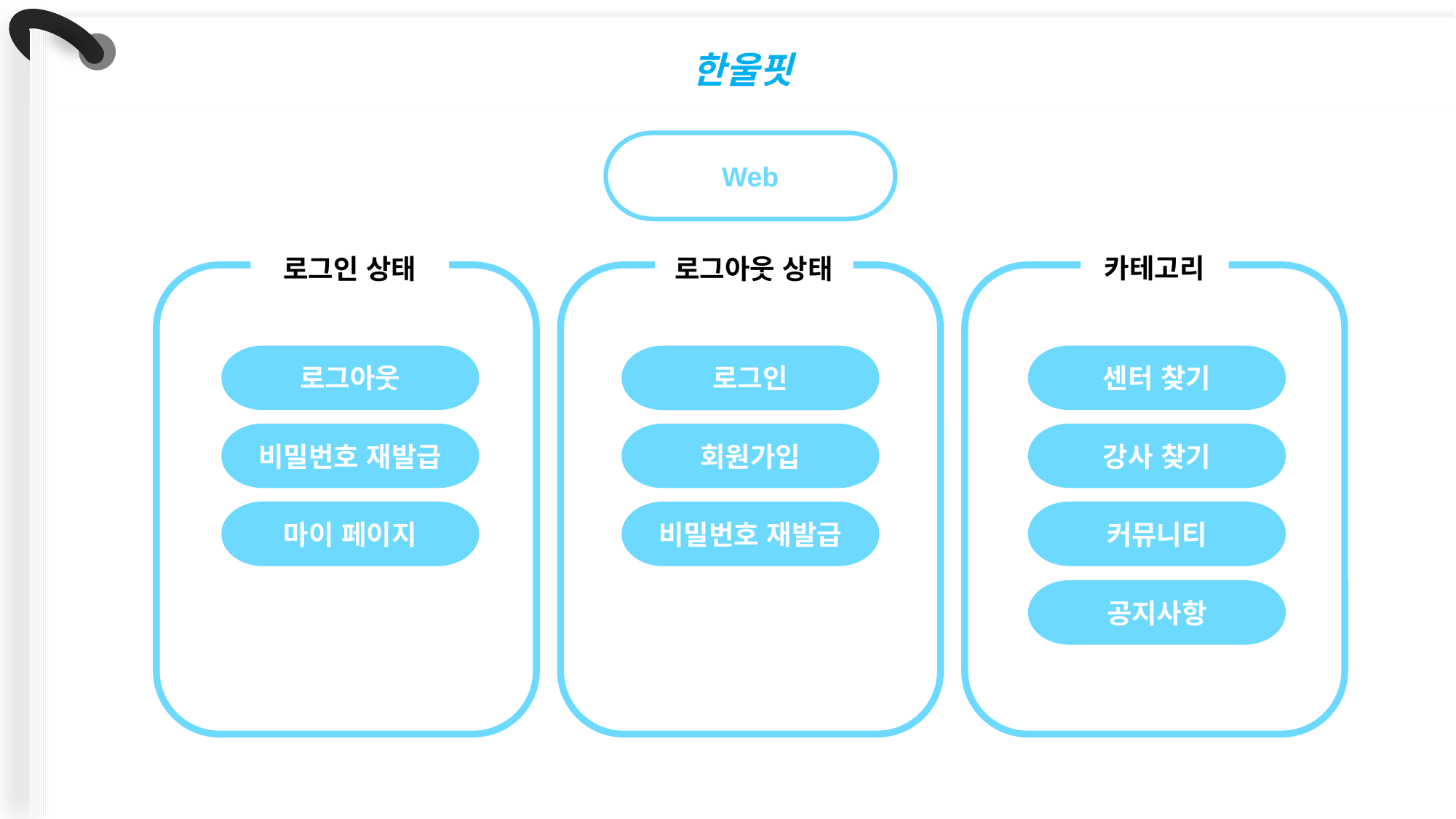

한울핏
Web
카테고리
로그인 상태
로그아웃 상태

로그아웃
센터 찾기
로그인
비밀번호 재발급
강사 찾기
회원가입
마이 페이지
커뮤니티
비밀번호 재발급
공지사항